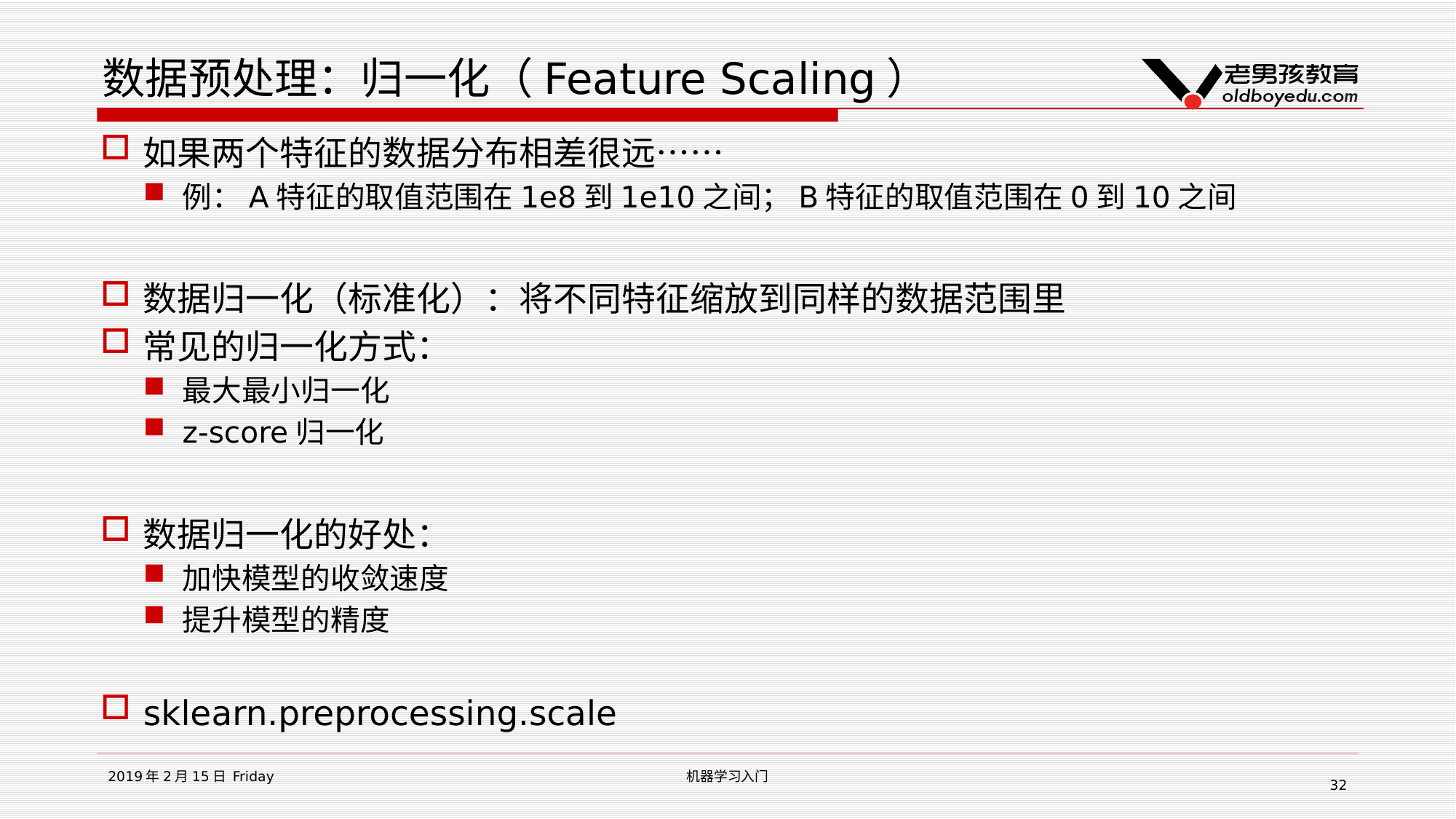

# 数据预处理：归一化（Feature Scaling）
如果两个特征的数据分布相差很远……
例：A特征的取值范围在1e8到1e10之间；B特征的取值范围在0到10之间

数据归一化（标准化）：将不同特征缩放到同样的数据范围里
常见的归一化方式：
最大最小归一化
z-score归一化

数据归一化的好处：
加快模型的收敛速度
提升模型的精度

sklearn.preprocessing.scale
2019年2月15日 Friday
机器学习入门
32